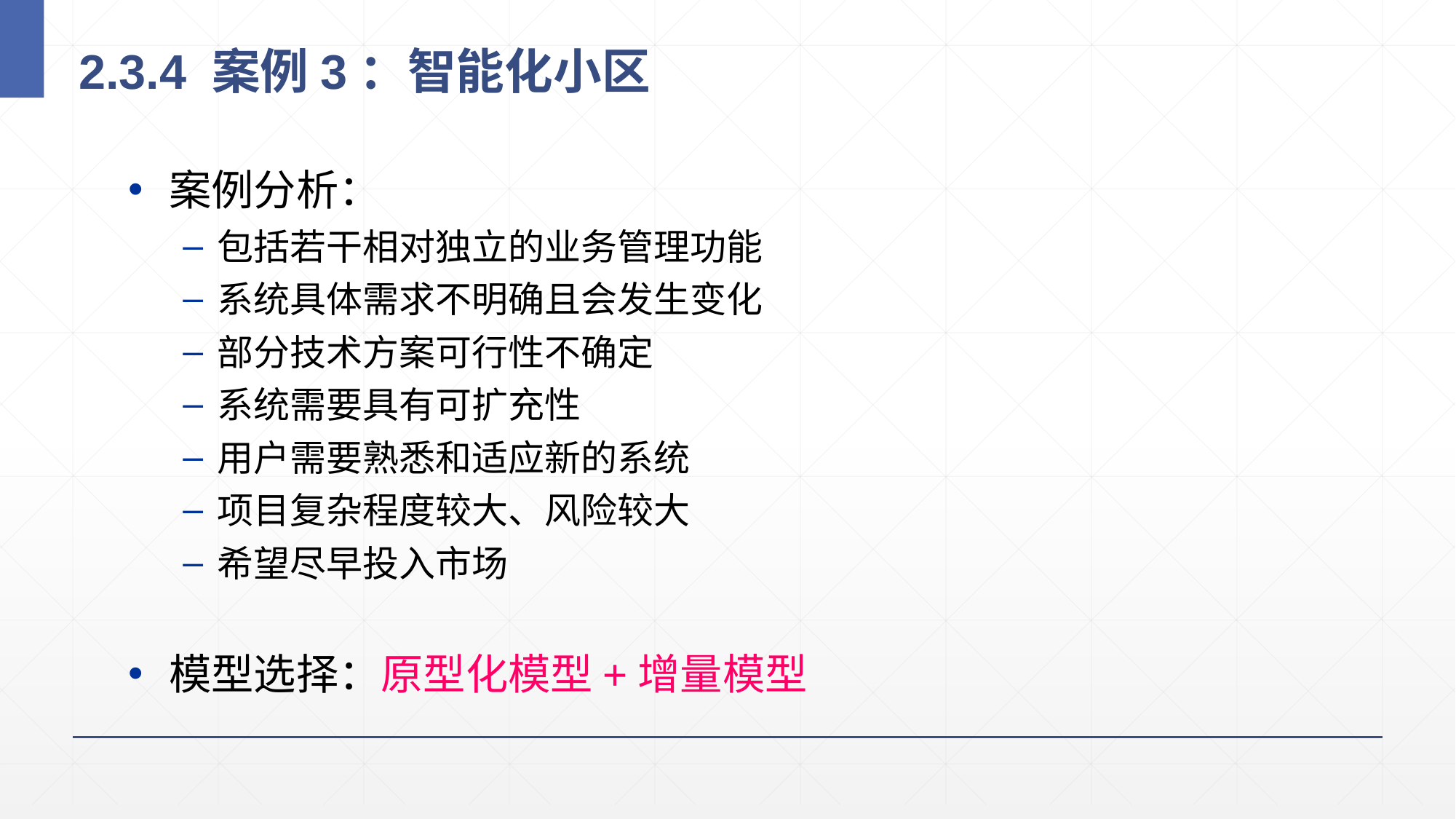

# 2.3.4 案例3：智能化小区
案例分析：
包括若干相对独立的业务管理功能
系统具体需求不明确且会发生变化
部分技术方案可行性不确定
系统需要具有可扩充性
用户需要熟悉和适应新的系统
项目复杂程度较大、风险较大
希望尽早投入市场

模型选择：原型化模型+增量模型